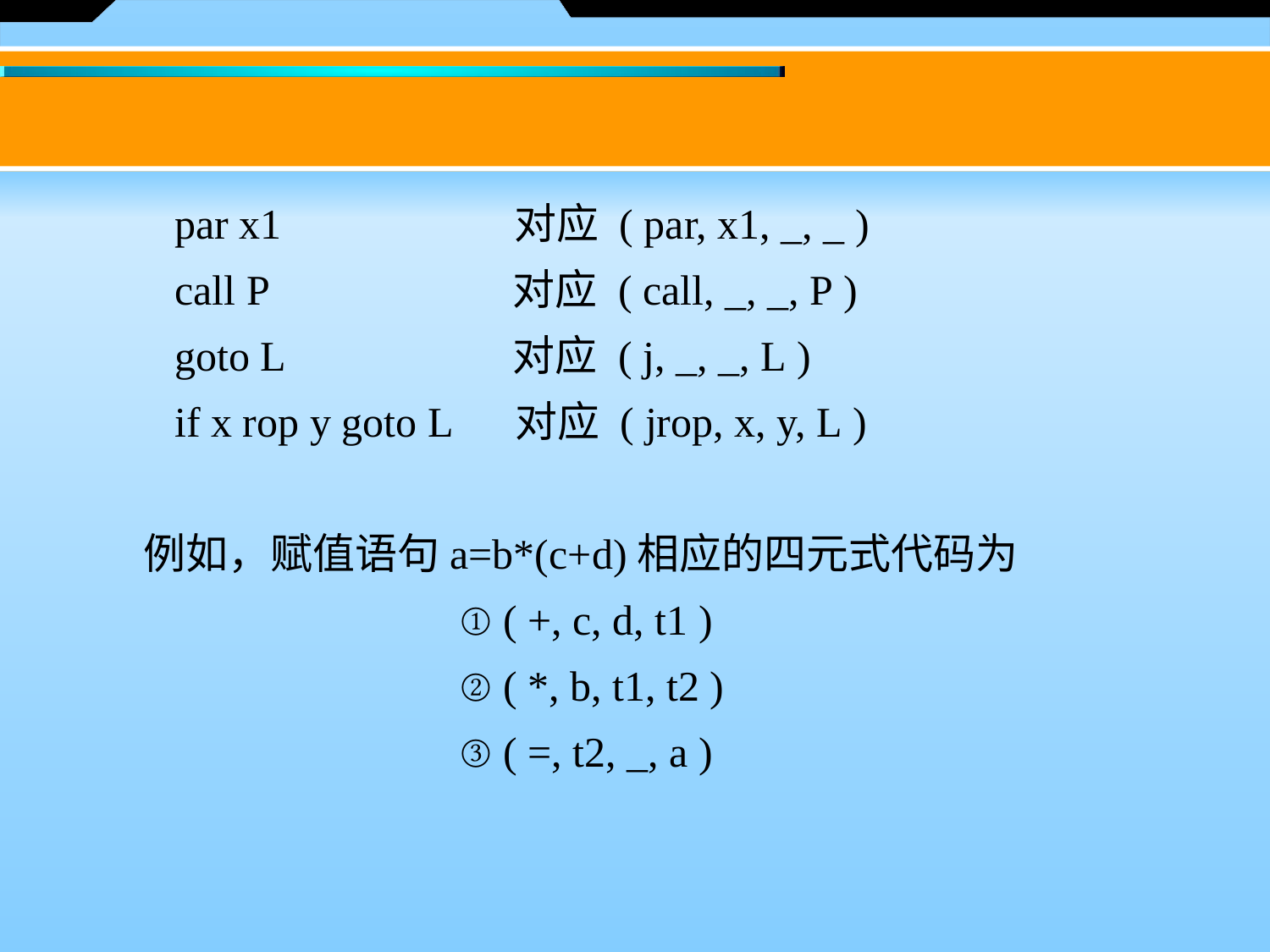

par x1                     对应 ( par, x1, _, _ )
            call P            	       对应 ( call, _, _, P )
            goto L          	       对应 ( j, _, _, L )
            if x rop y goto L     对应 ( jrop, x, y, L )

         例如，赋值语句a=b*(c+d)相应的四元式代码为
                                       ① ( +, c, d, t1 )
                                       ② ( *, b, t1, t2 )
                                       ③ ( =, t2, _, a )